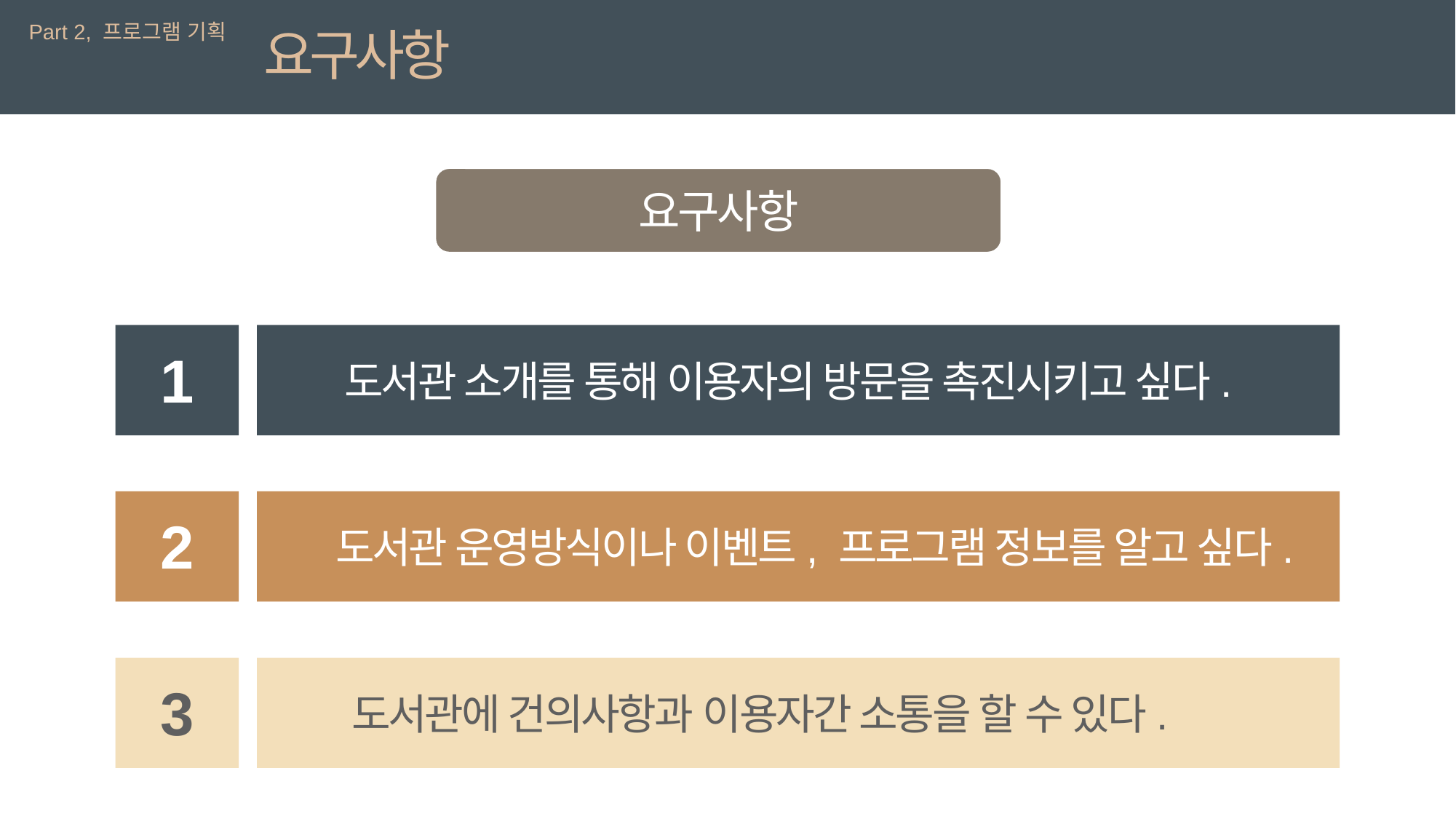

Part 2, 프로그램 기획
요구사항

요구사항

1
도서관 소개를 통해 이용자의 방문을 촉진시키고 싶다.

2
도서관 운영방식이나 이벤트, 프로그램 정보를 알고 싶다.

3
도서관에 건의사항과 이용자간 소통을 할 수 있다.